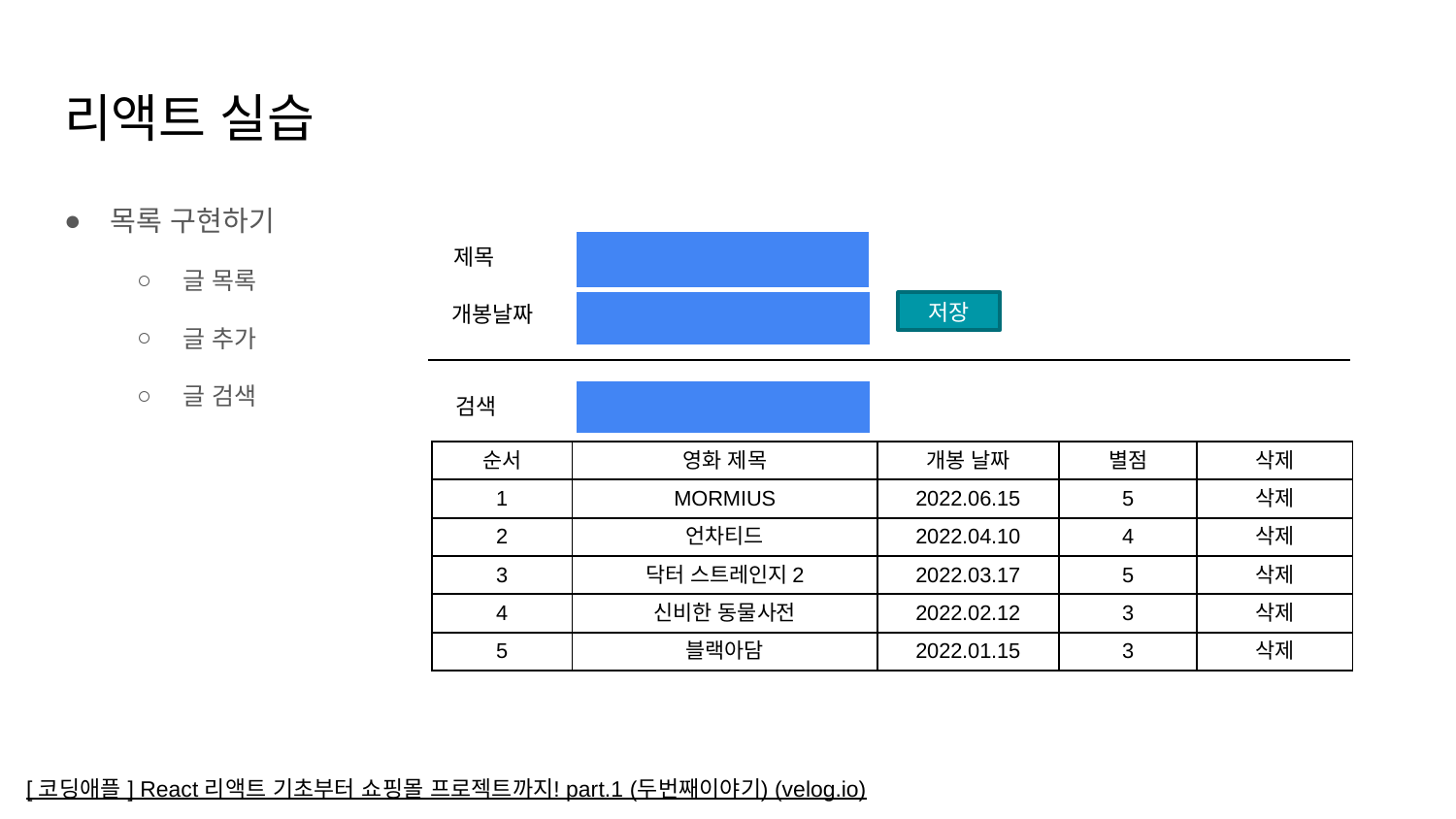

# 리액트 실습
목록 구현하기
글 목록
글 추가
글 검색
|  |
| --- |
제목
|  |
| --- |
저장
개봉날짜
|  |
| --- |
검색
| 순서 | 영화 제목 | 개봉 날짜 | 별점 | 삭제 |
| --- | --- | --- | --- | --- |
| 1 | MORMIUS | 2022.06.15 | 5 | 삭제 |
| 2 | 언차티드 | 2022.04.10 | 4 | 삭제 |
| 3 | 닥터 스트레인지2 | 2022.03.17 | 5 | 삭제 |
| 4 | 신비한 동물사전 | 2022.02.12 | 3 | 삭제 |
| 5 | 블랙아담 | 2022.01.15 | 3 | 삭제 |
[ 코딩애플 ] React 리액트 기초부터 쇼핑몰 프로젝트까지! part.1 (두번째이야기) (velog.io)